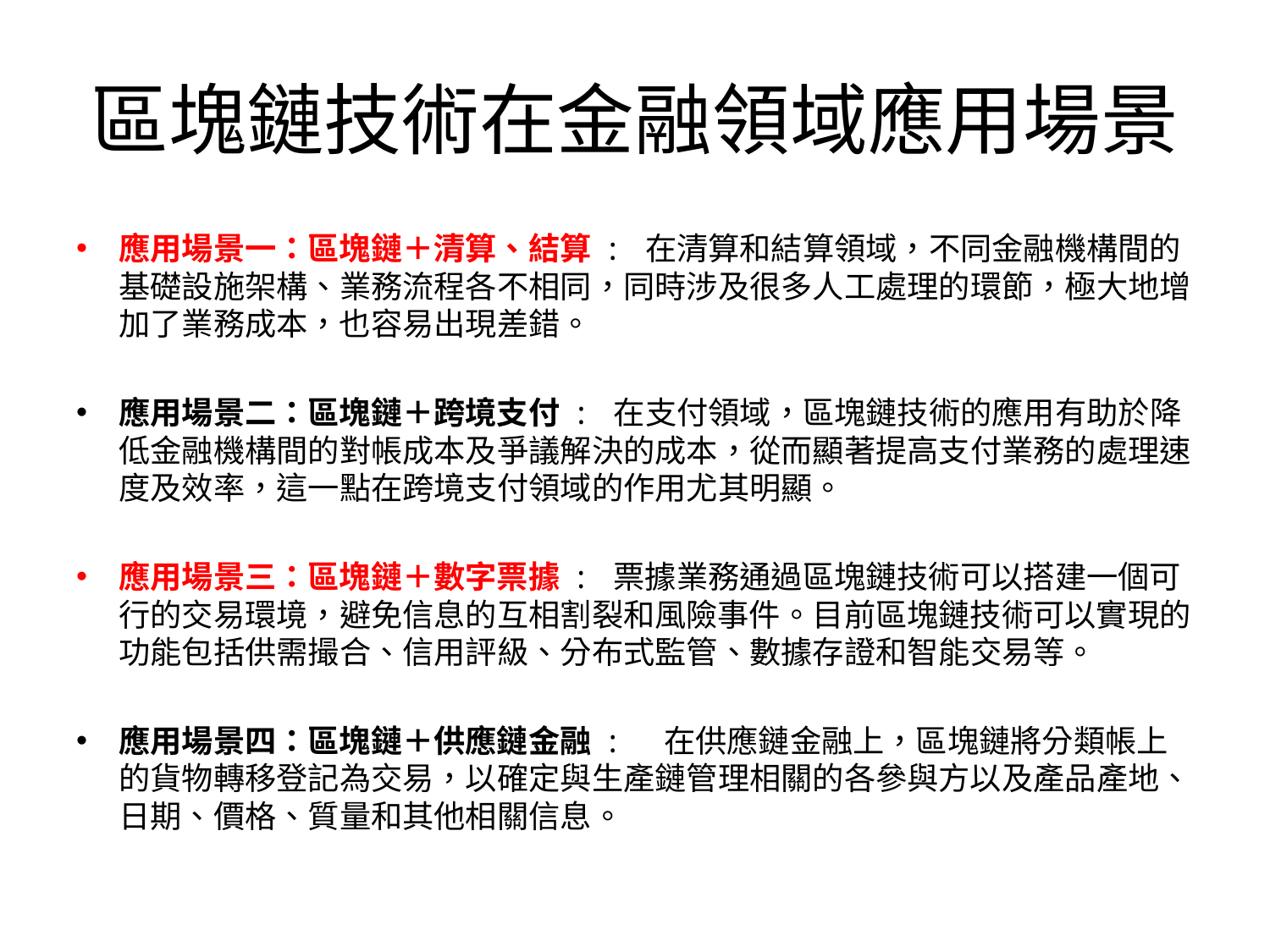

# 區塊鏈技術在金融領域應用場景
應用場景一：區塊鏈＋清算、結算 : 在清算和結算領域，不同金融機構間的基礎設施架構、業務流程各不相同，同時涉及很多人工處理的環節，極大地增加了業務成本，也容易出現差錯。

應用場景二：區塊鏈＋跨境支付 : 在支付領域，區塊鏈技術的應用有助於降低金融機構間的對帳成本及爭議解決的成本，從而顯著提高支付業務的處理速度及效率，這一點在跨境支付領域的作用尤其明顯。

應用場景三：區塊鏈＋數字票據 : 票據業務通過區塊鏈技術可以搭建一個可行的交易環境，避免信息的互相割裂和風險事件。目前區塊鏈技術可以實現的功能包括供需撮合、信用評級、分布式監管、數據存證和智能交易等。

應用場景四：區塊鏈＋供應鏈金融 :  在供應鏈金融上，區塊鏈將分類帳上的貨物轉移登記為交易，以確定與生產鏈管理相關的各參與方以及產品產地、日期、價格、質量和其他相關信息。